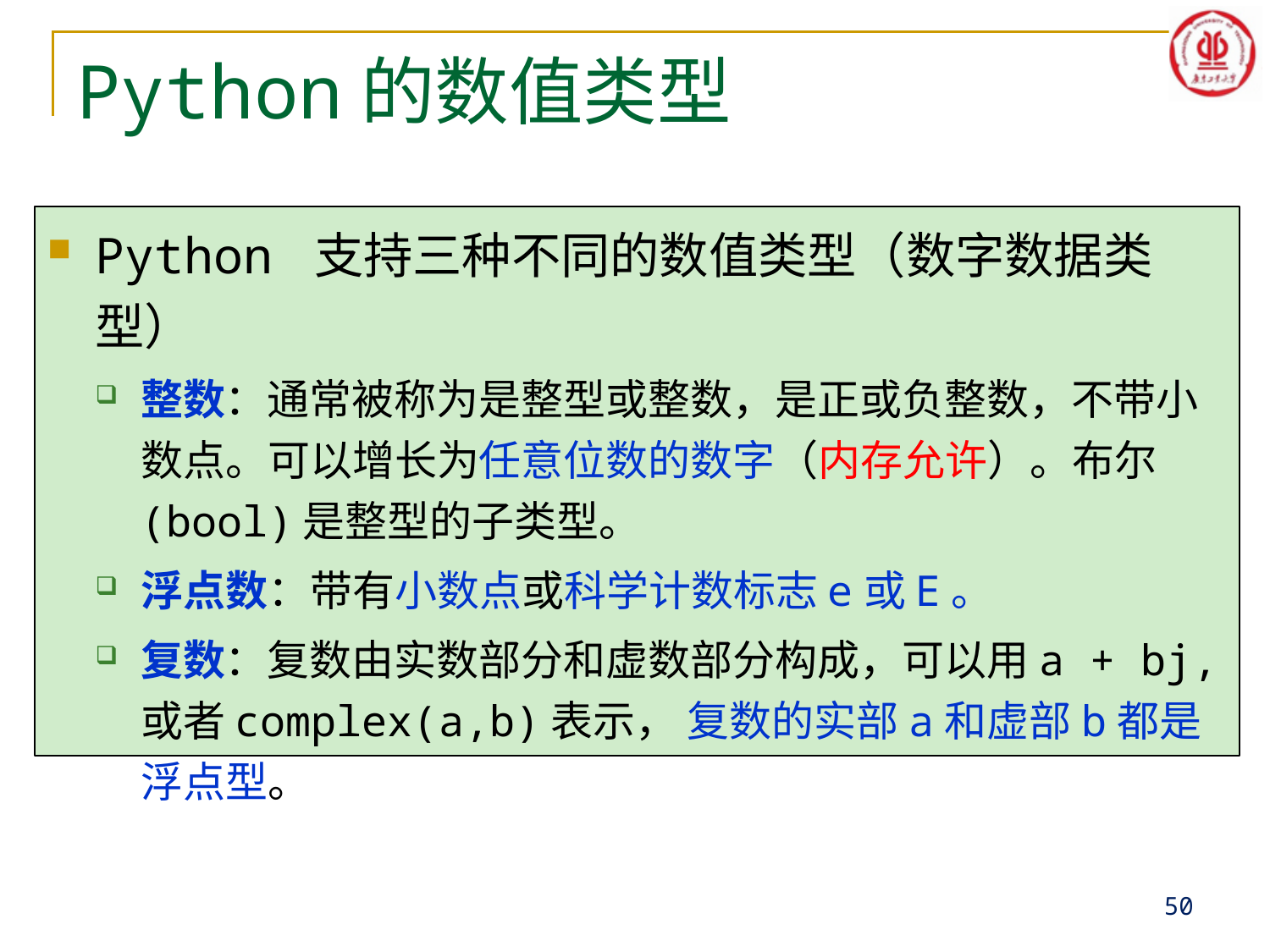

# Python的数值类型
Python 支持三种不同的数值类型（数字数据类型）
整数：通常被称为是整型或整数，是正或负整数，不带小数点。可以增长为任意位数的数字（内存允许）。布尔(bool)是整型的子类型。
浮点数：带有小数点或科学计数标志e或E。
复数：复数由实数部分和虚数部分构成，可以用a + bj,或者complex(a,b)表示， 复数的实部a和虚部b都是浮点型。
50